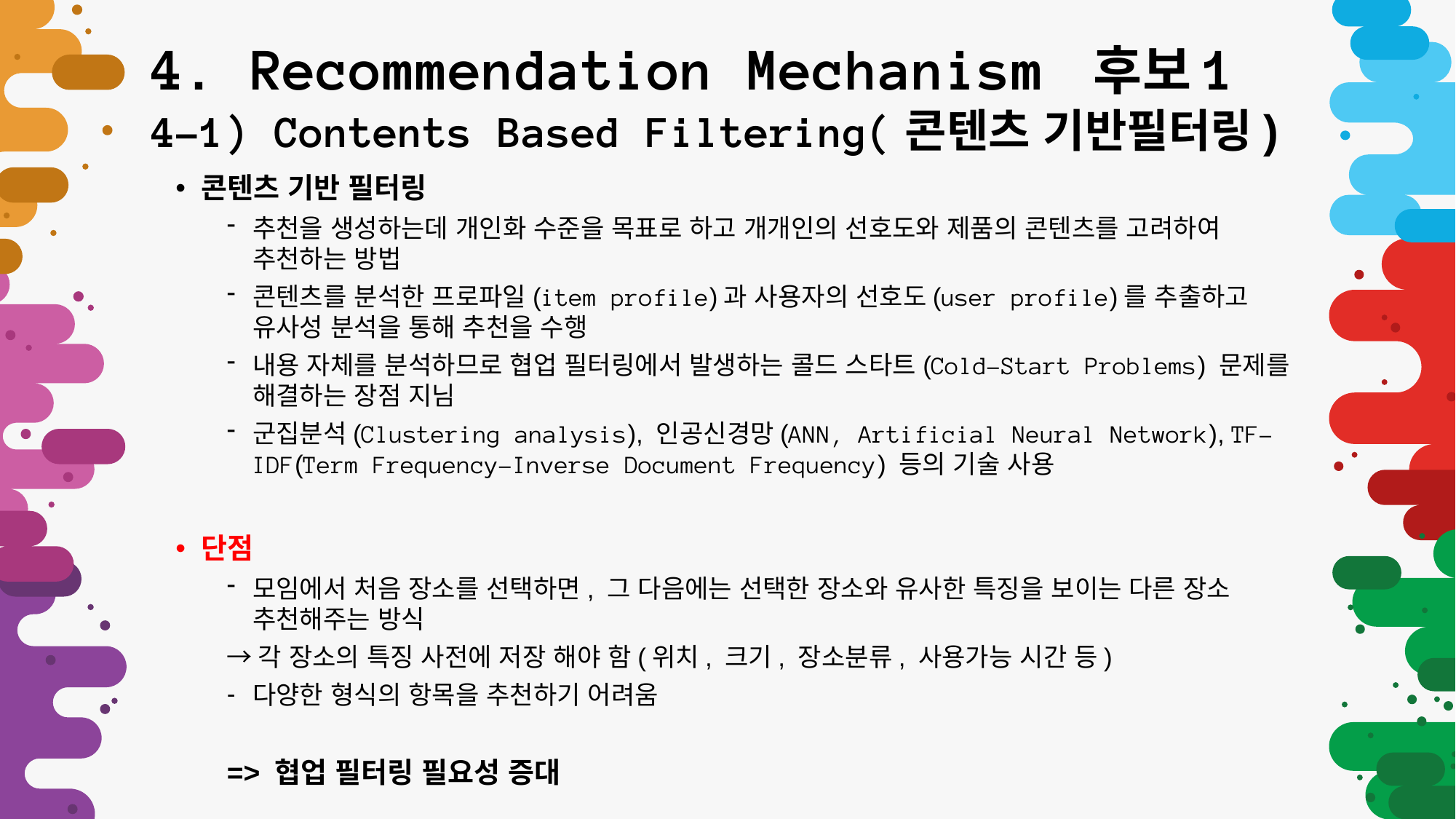

4. Recommendation Mechanism 후보1
4-1) Contents Based Filtering(콘텐츠 기반필터링)
콘텐츠 기반 필터링
추천을 생성하는데 개인화 수준을 목표로 하고 개개인의 선호도와 제품의 콘텐츠를 고려하여 추천하는 방법
콘텐츠를 분석한 프로파일(item profile)과 사용자의 선호도(user profile)를 추출하고 유사성 분석을 통해 추천을 수행
내용 자체를 분석하므로 협업 필터링에서 발생하는 콜드 스타트(Cold-Start Problems) 문제를 해결하는 장점 지님
군집분석(Clustering analysis), 인공신경망(ANN, Artificial Neural Network), TF-IDF(Term Frequency-Inverse Document Frequency) 등의 기술 사용

단점
모임에서 처음 장소를 선택하면, 그 다음에는 선택한 장소와 유사한 특징을 보이는 다른 장소 추천해주는 방식
→각 장소의 특징 사전에 저장 해야 함(위치, 크기, 장소분류, 사용가능 시간 등)
다양한 형식의 항목을 추천하기 어려움

=> 협업 필터링 필요성 증대